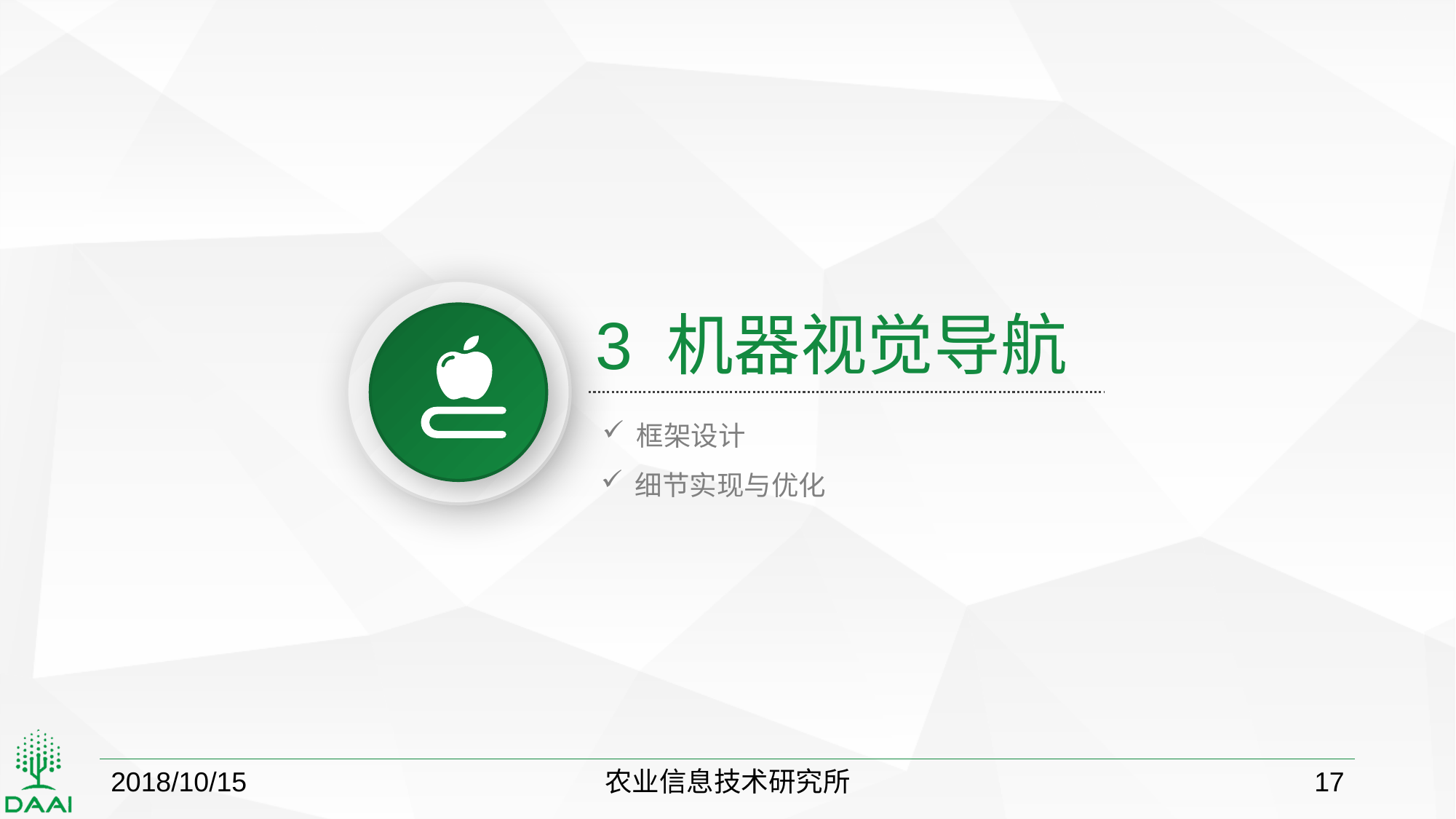

3 机器视觉导航
框架设计
细节实现与优化
2018/10/15
农业信息技术研究所
17